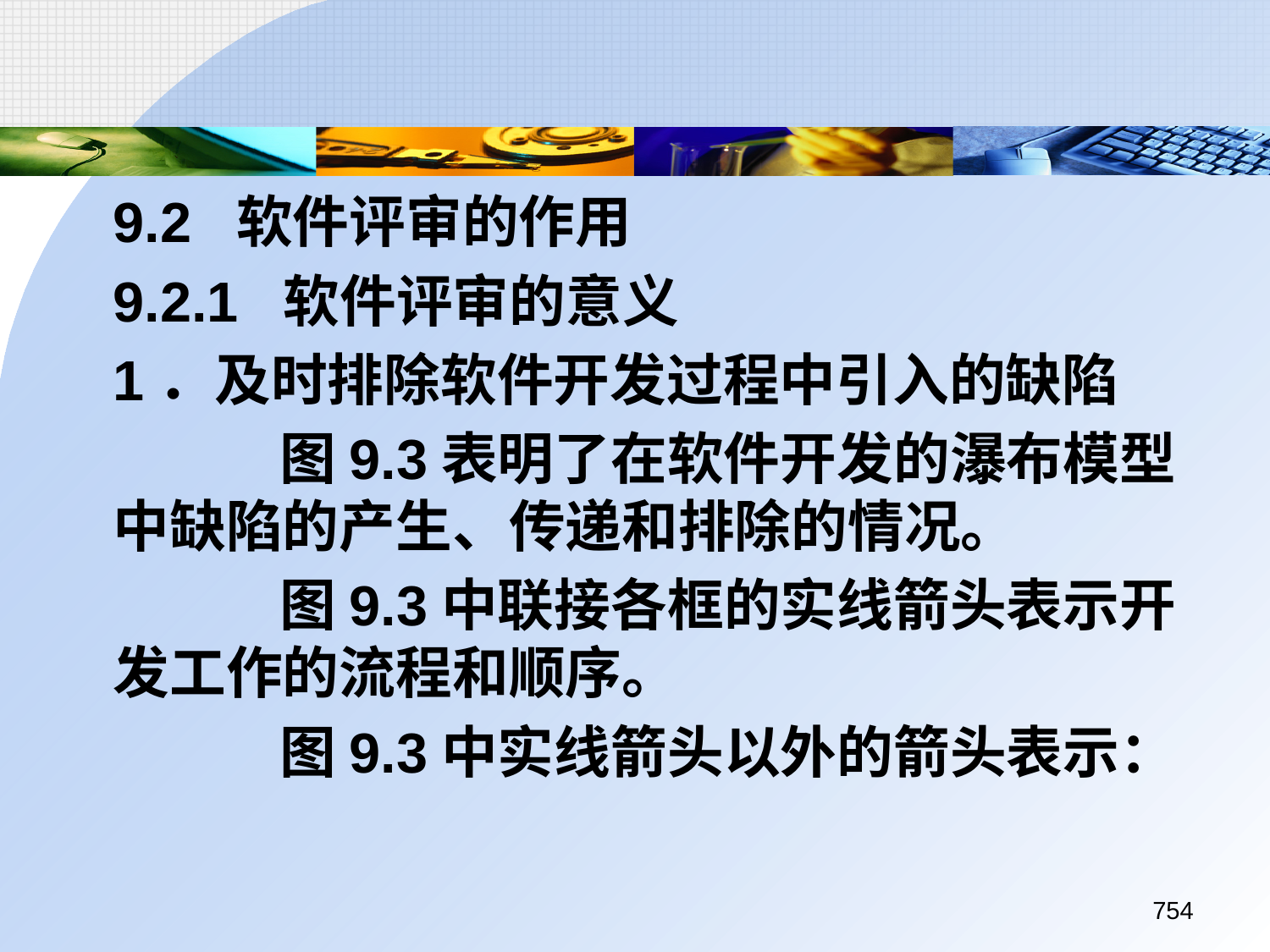

9.2  软件评审的作用
	9.2.1  软件评审的意义
	1．及时排除软件开发过程中引入的缺陷
		  图9.3表明了在软件开发的瀑布模型中缺陷的产生、传递和排除的情况。
		  图9.3中联接各框的实线箭头表示开发工作的流程和顺序。
		  图9.3中实线箭头以外的箭头表示：

754